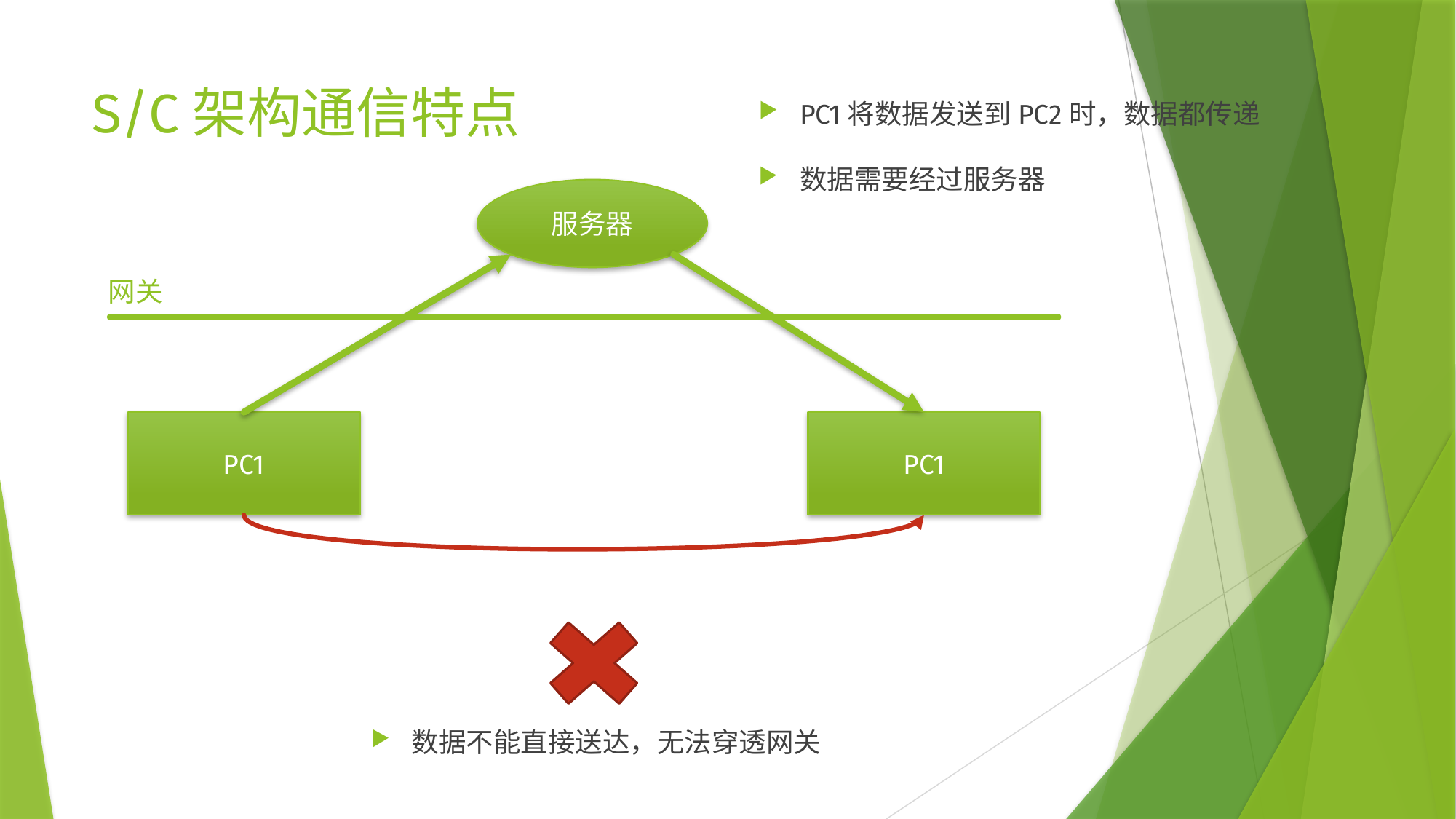

# S/C架构通信特点
PC1将数据发送到PC2时，数据都传递

数据需要经过服务器
服务器
网关
PC1
PC1

数据不能直接送达，无法穿透网关